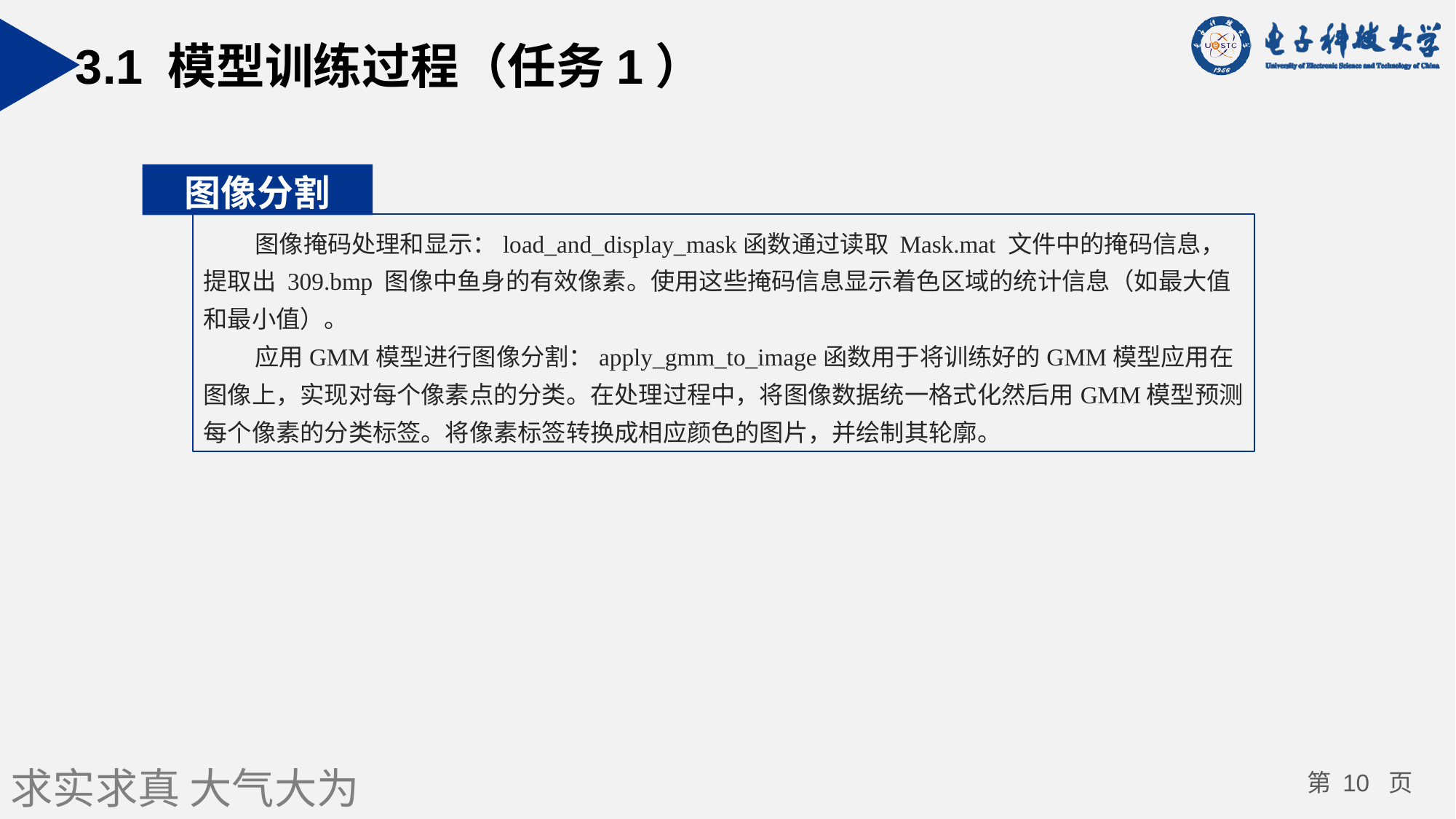

3.1 模型训练过程（任务1）
图像分割
图像掩码处理和显示：load_and_display_mask函数通过读取 Mask.mat 文件中的掩码信息，提取出 309.bmp 图像中鱼身的有效像素。使用这些掩码信息显示着色区域的统计信息（如最大值和最小值）。
应用GMM模型进行图像分割：apply_gmm_to_image函数用于将训练好的GMM模型应用在图像上，实现对每个像素点的分类。在处理过程中，将图像数据统一格式化然后用GMM模型预测每个像素的分类标签。将像素标签转换成相应颜色的图片，并绘制其轮廓。